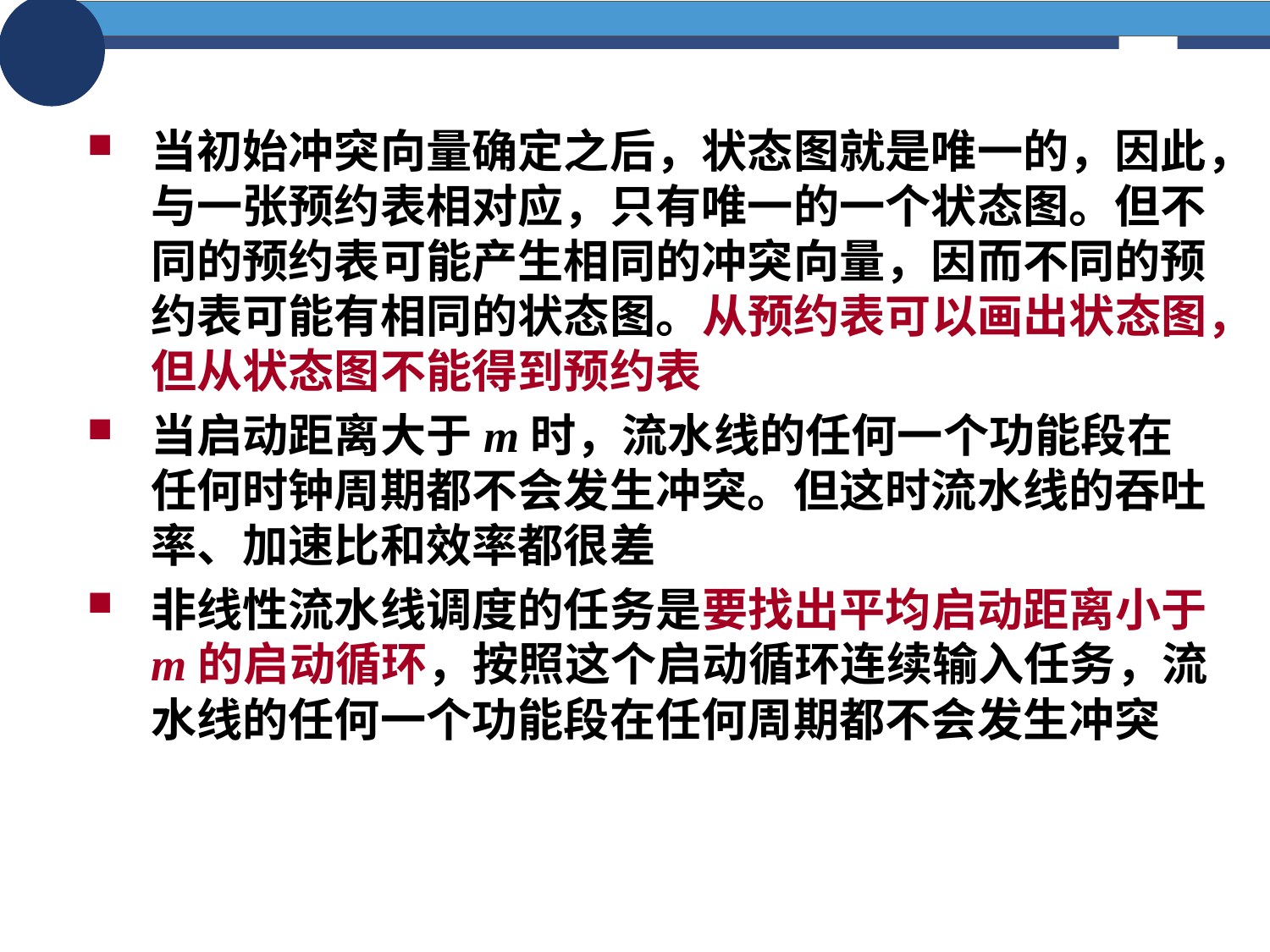

当初始冲突向量确定之后，状态图就是唯一的，因此，与一张预约表相对应，只有唯一的一个状态图。但不同的预约表可能产生相同的冲突向量，因而不同的预约表可能有相同的状态图。从预约表可以画出状态图，但从状态图不能得到预约表
当启动距离大于m时，流水线的任何一个功能段在任何时钟周期都不会发生冲突。但这时流水线的吞吐率、加速比和效率都很差
非线性流水线调度的任务是要找出平均启动距离小于m的启动循环，按照这个启动循环连续输入任务，流水线的任何一个功能段在任何周期都不会发生冲突